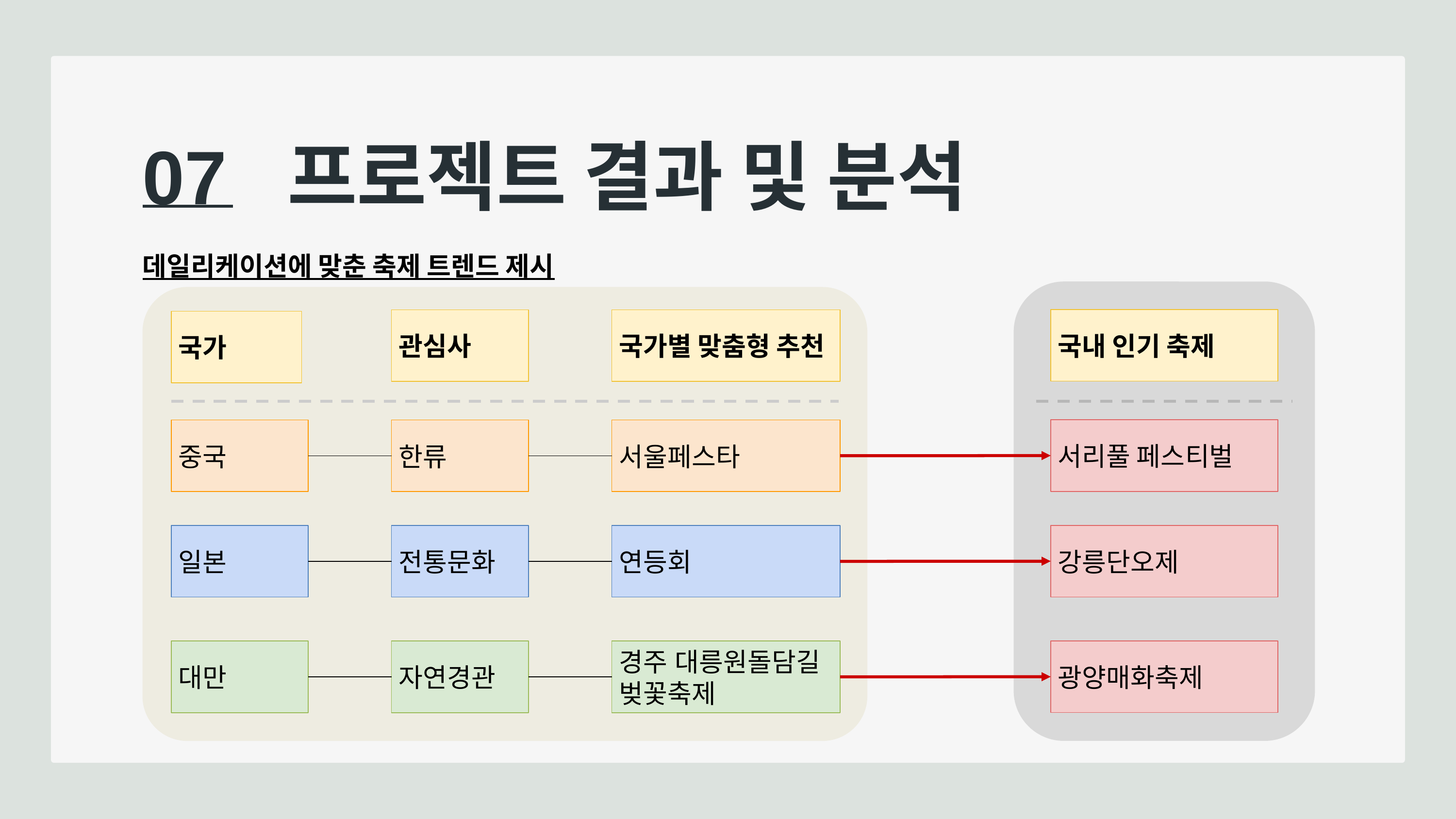

07  프로젝트 결과 및 분석
데일리케이션에 맞춘 축제 트렌드 제시

국내 인기 축제
서리풀 페스티벌
강릉단오제
광양매화축제

관심사
국가별 맞춤형 추천
국가
중국
한류
서울페스타
일본
전통문화
연등회
대만
자연경관
경주 대릉원돌담길 벚꽃축제